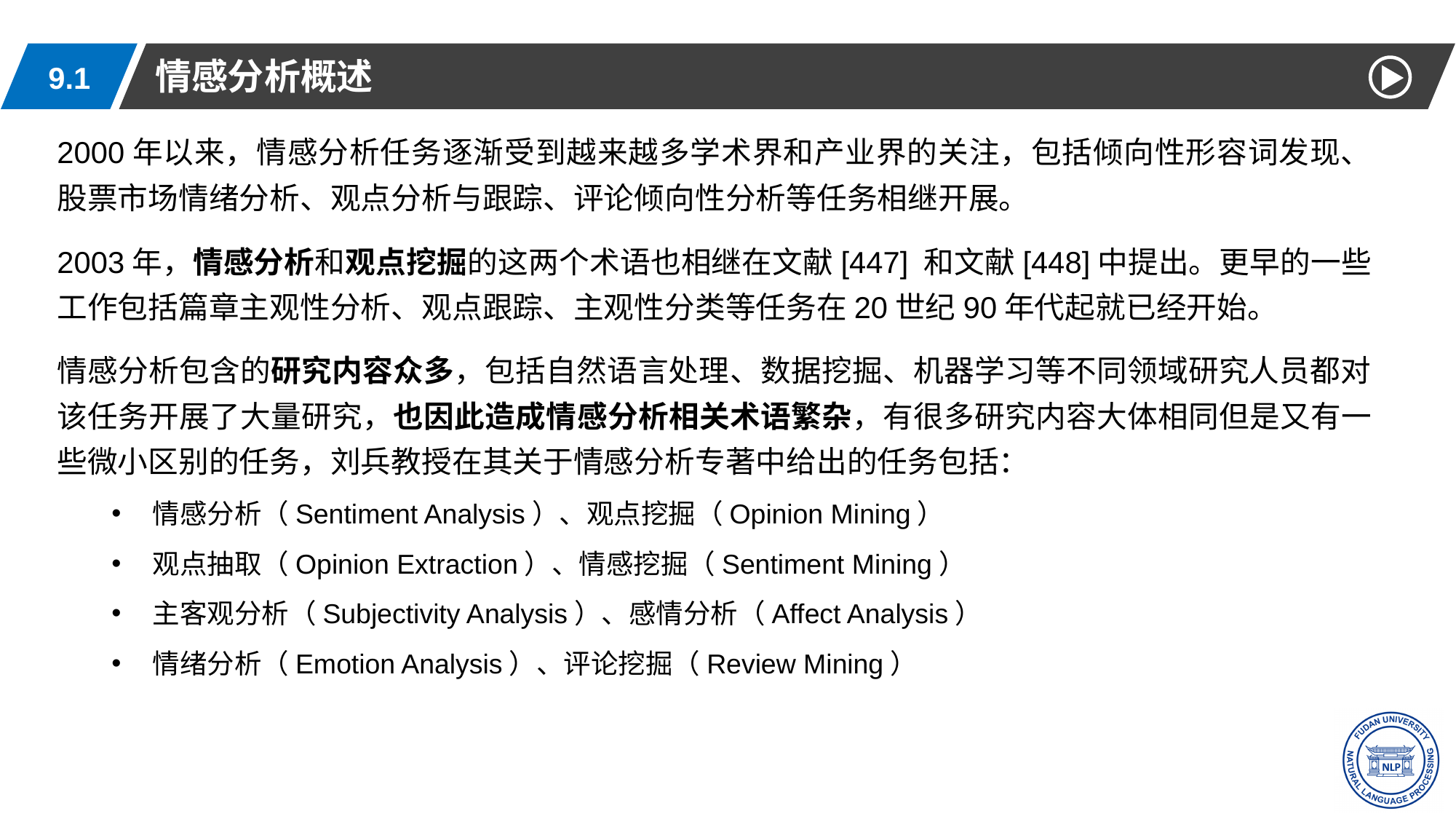

情感分析概述
9.1

2000年以来，情感分析任务逐渐受到越来越多学术界和产业界的关注，包括倾向性形容词发现、股票市场情绪分析、观点分析与跟踪、评论倾向性分析等任务相继开展。
2003年，情感分析和观点挖掘的这两个术语也相继在文献[447] 和文献[448]中提出。更早的一些工作包括篇章主观性分析、观点跟踪、主观性分类等任务在20世纪90年代起就已经开始。
情感分析包含的研究内容众多，包括自然语言处理、数据挖掘、机器学习等不同领域研究人员都对该任务开展了大量研究，也因此造成情感分析相关术语繁杂，有很多研究内容大体相同但是又有一些微小区别的任务，刘兵教授在其关于情感分析专著中给出的任务包括：
情感分析（Sentiment Analysis）、观点挖掘（Opinion Mining）
观点抽取（Opinion Extraction）、情感挖掘（Sentiment Mining）
主客观分析（Subjectivity Analysis）、感情分析（Affect Analysis）
情绪分析（Emotion Analysis）、评论挖掘（Review Mining）
5